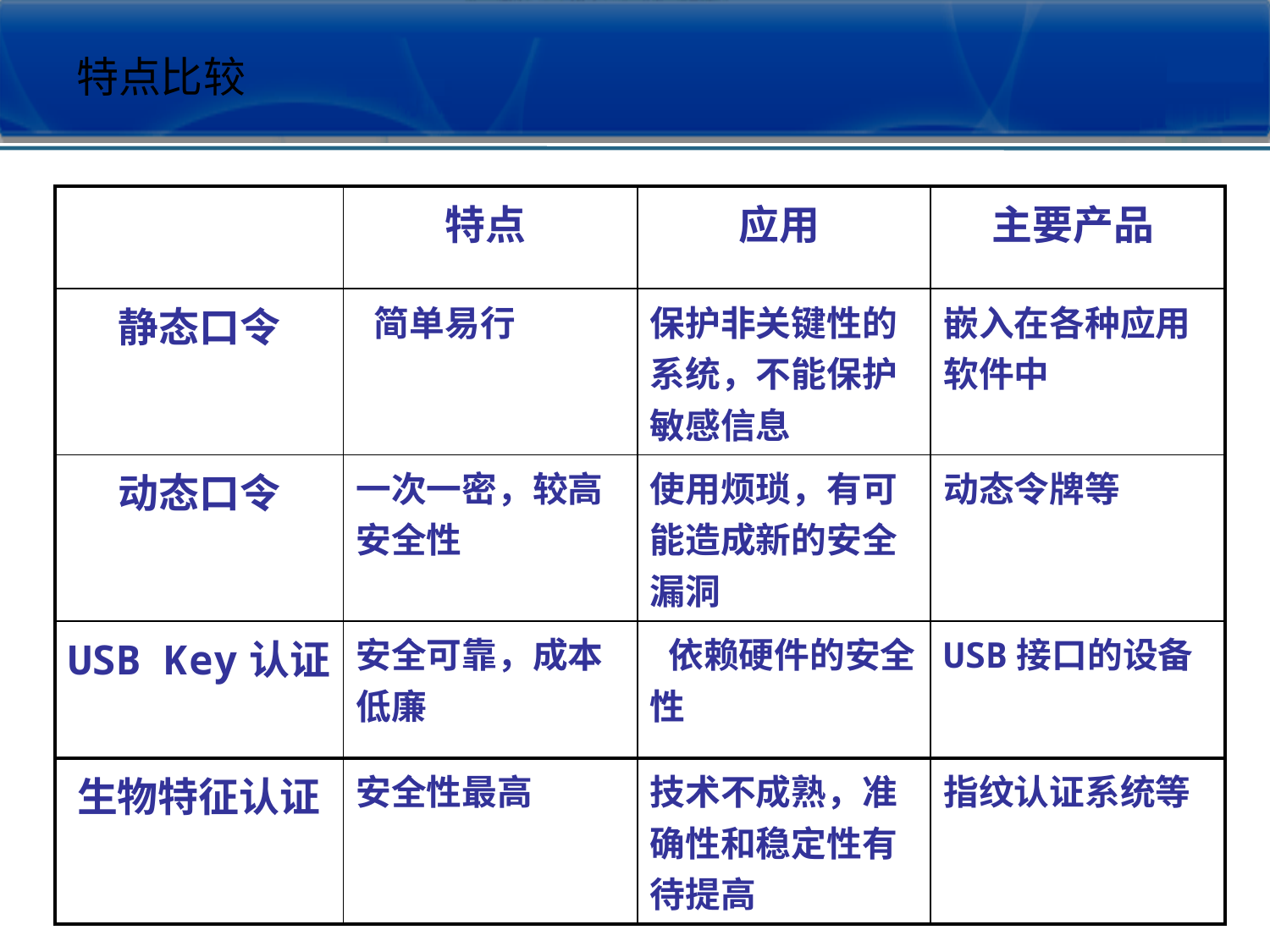

特点比较
|  | 特点 | 应用 | 主要产品 |
| --- | --- | --- | --- |
| 静态口令 | 简单易行 | 保护非关键性的系统，不能保护敏感信息 | 嵌入在各种应用软件中 |
| 动态口令 | 一次一密，较高安全性 | 使用烦琐，有可能造成新的安全漏洞 | 动态令牌等 |
| USB Key认证 | 安全可靠，成本低廉 | 依赖硬件的安全性 | USB接口的设备 |
| 生物特征认证 | 安全性最高 | 技术不成熟，准确性和稳定性有待提高 | 指纹认证系统等 |